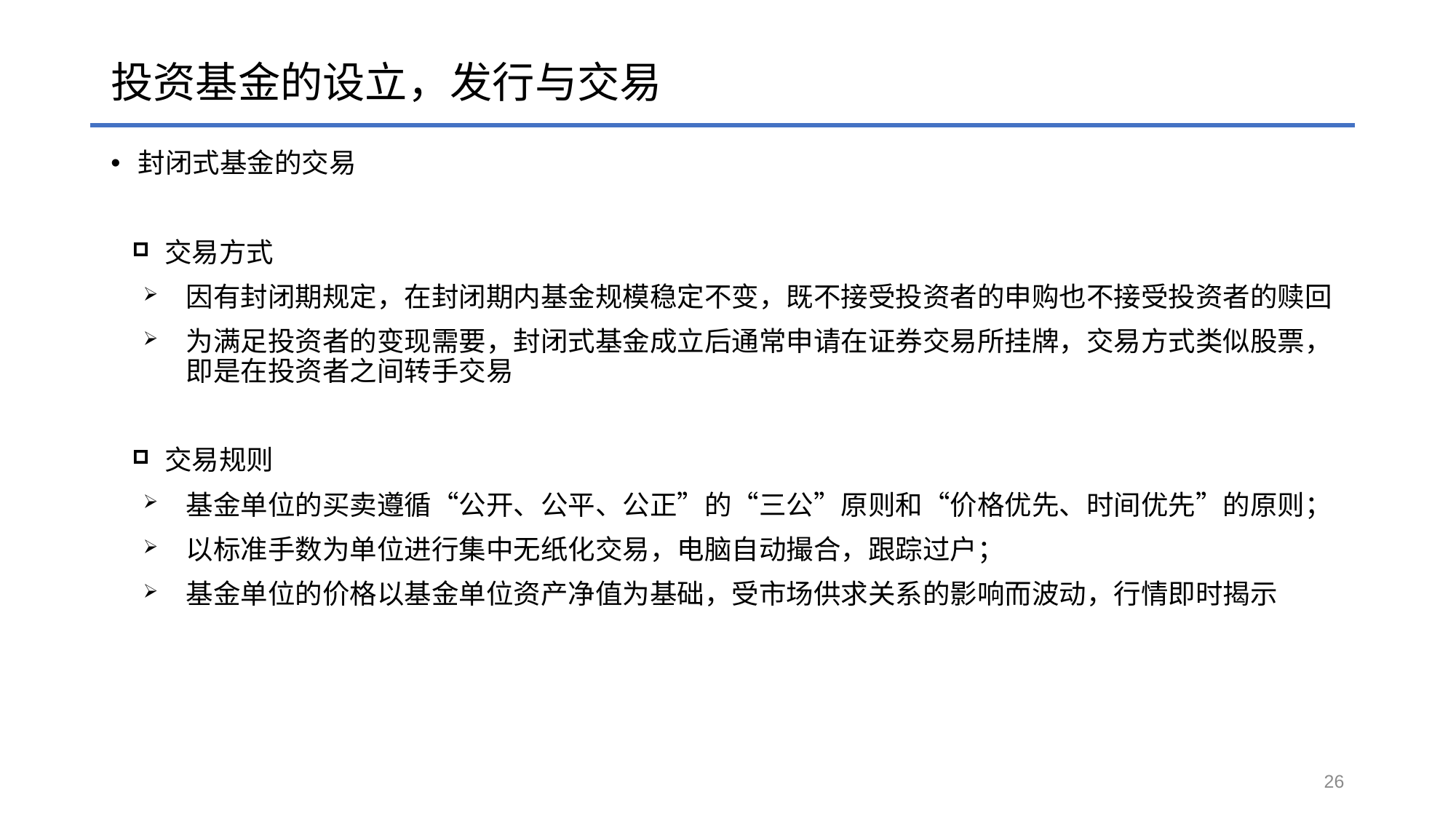

# 投资基金的设立，发行与交易
封闭式基金的交易

交易方式
因有封闭期规定，在封闭期内基金规模稳定不变，既不接受投资者的申购也不接受投资者的赎回
为满足投资者的变现需要，封闭式基金成立后通常申请在证券交易所挂牌，交易方式类似股票，即是在投资者之间转手交易

交易规则
基金单位的买卖遵循“公开、公平、公正”的“三公”原则和“价格优先、时间优先”的原则；
以标准手数为单位进行集中无纸化交易，电脑自动撮合，跟踪过户；
基金单位的价格以基金单位资产净值为基础，受市场供求关系的影响而波动，行情即时揭示
26